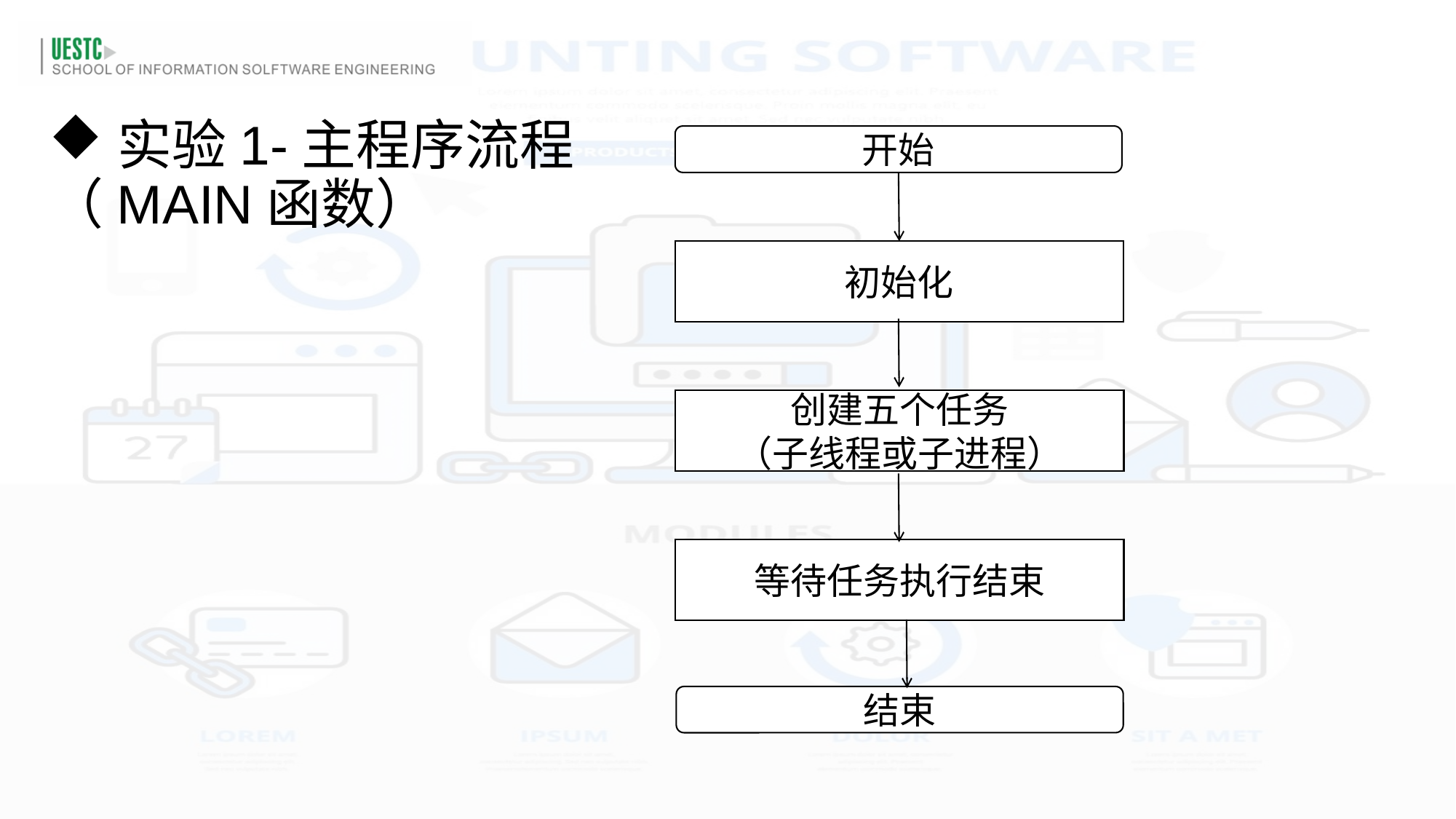

实验1-主程序流程
（MAIN函数）

开始
初始化
创建五个任务
（子线程或子进程）
等待任务执行结束
结束